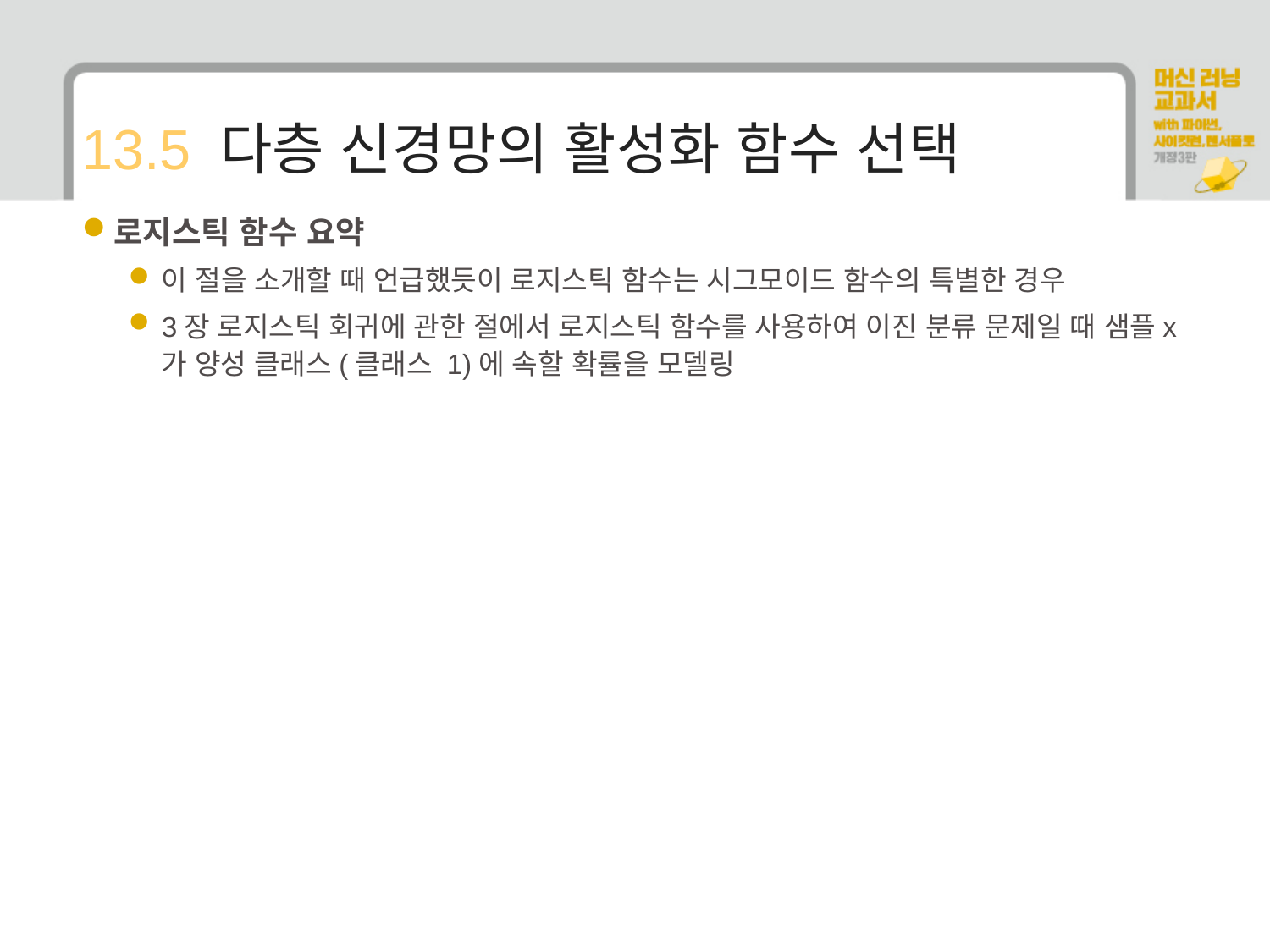

# 13.5 다층 신경망의 활성화 함수 선택
로지스틱 함수 요약
이 절을 소개할 때 언급했듯이 로지스틱 함수는 시그모이드 함수의 특별한 경우
3장 로지스틱 회귀에 관한 절에서 로지스틱 함수를 사용하여 이진 분류 문제일 때 샘플x 가 양성 클래스(클래스 1)에 속할 확률을 모델링